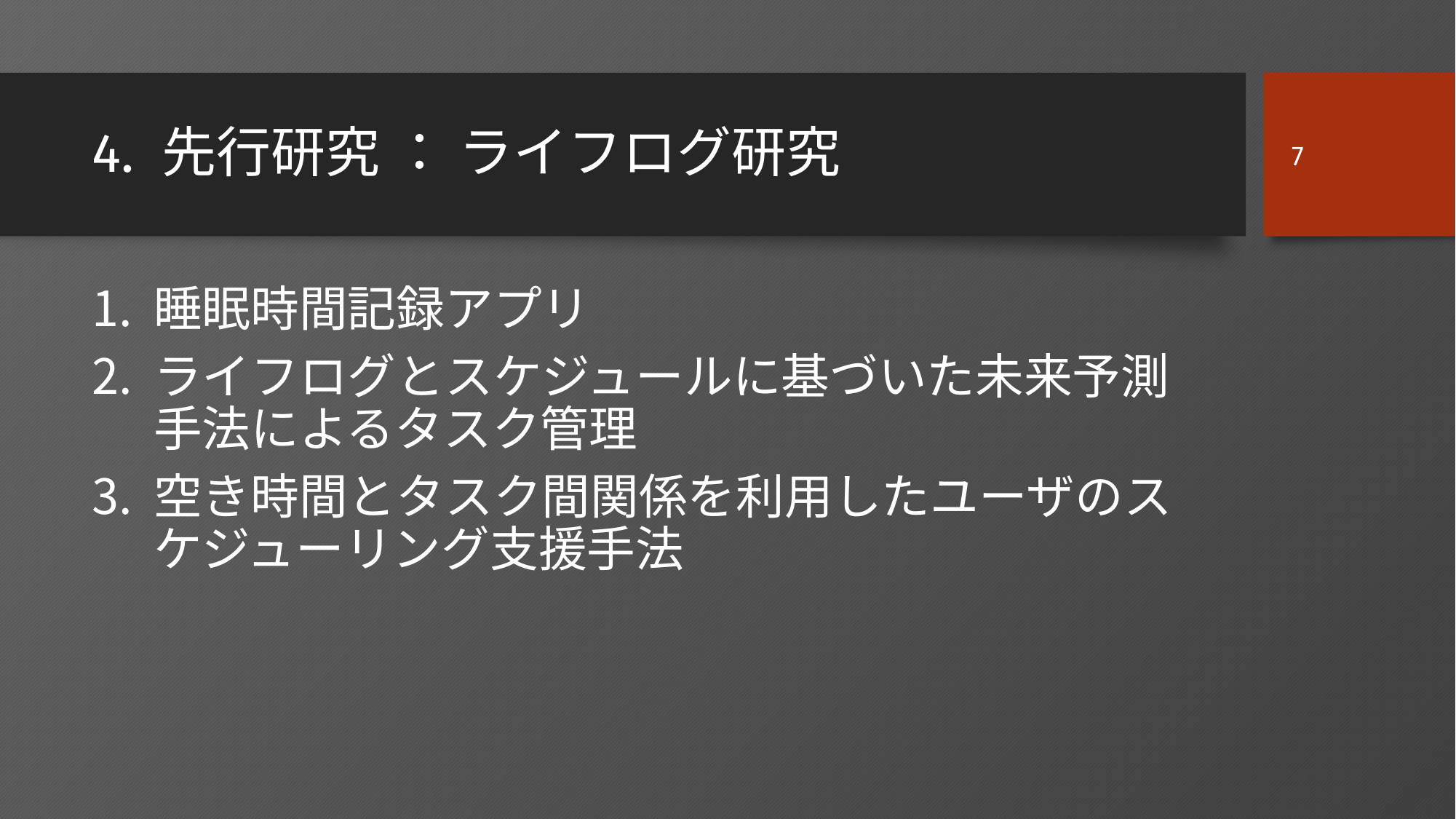

7
# 4. 先行研究 ： ライフログ研究
睡眠時間記録アプリ
ライフログとスケジュールに基づいた未来予測手法によるタスク管理
空き時間とタスク間関係を利用したユーザのスケジューリング支援手法